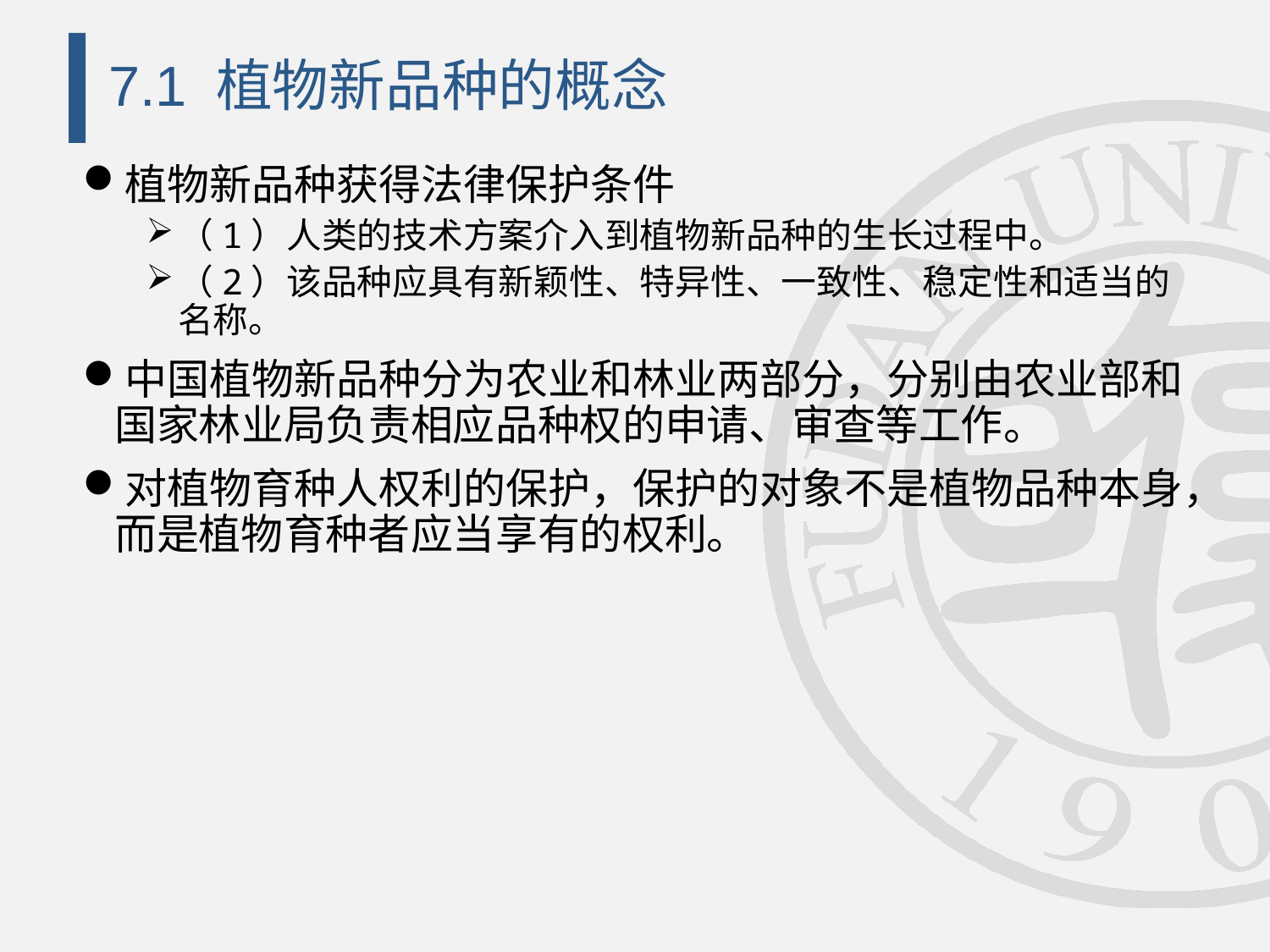

# 7.1 植物新品种的概念
植物新品种获得法律保护条件
（1）人类的技术方案介入到植物新品种的生长过程中。
（2）该品种应具有新颖性、特异性、一致性、稳定性和适当的名称。
中国植物新品种分为农业和林业两部分，分别由农业部和国家林业局负责相应品种权的申请、审查等工作。
对植物育种人权利的保护，保护的对象不是植物品种本身，而是植物育种者应当享有的权利。